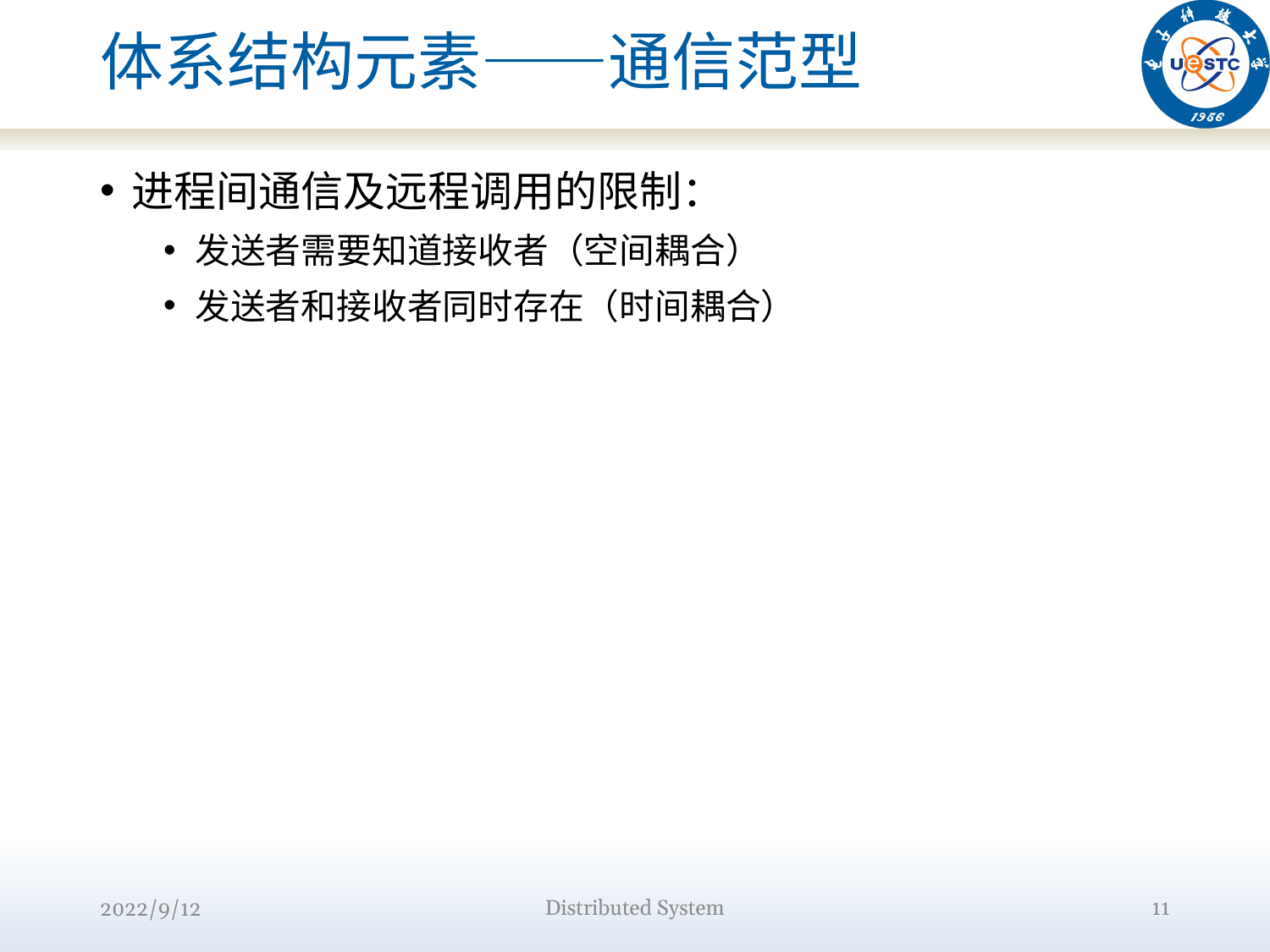

# 体系结构元素——通信范型
进程间通信及远程调用的限制：
发送者需要知道接收者（空间耦合）
发送者和接收者同时存在（时间耦合）

2022/9/12
Distributed System
11